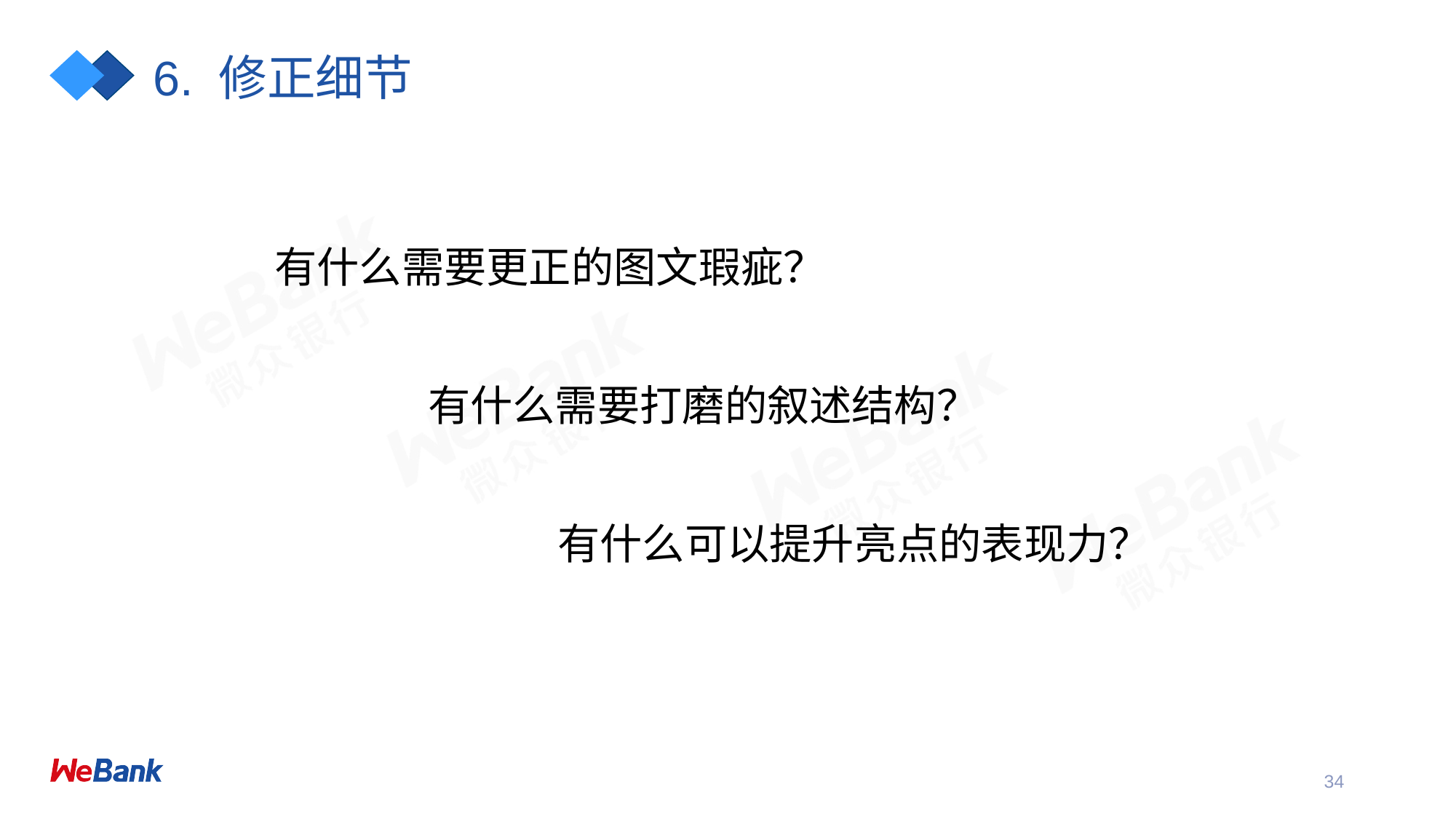

# 6. 修正细节
有什么需要更正的图文瑕疵？
有什么需要打磨的叙述结构？
有什么可以提升亮点的表现力？
34